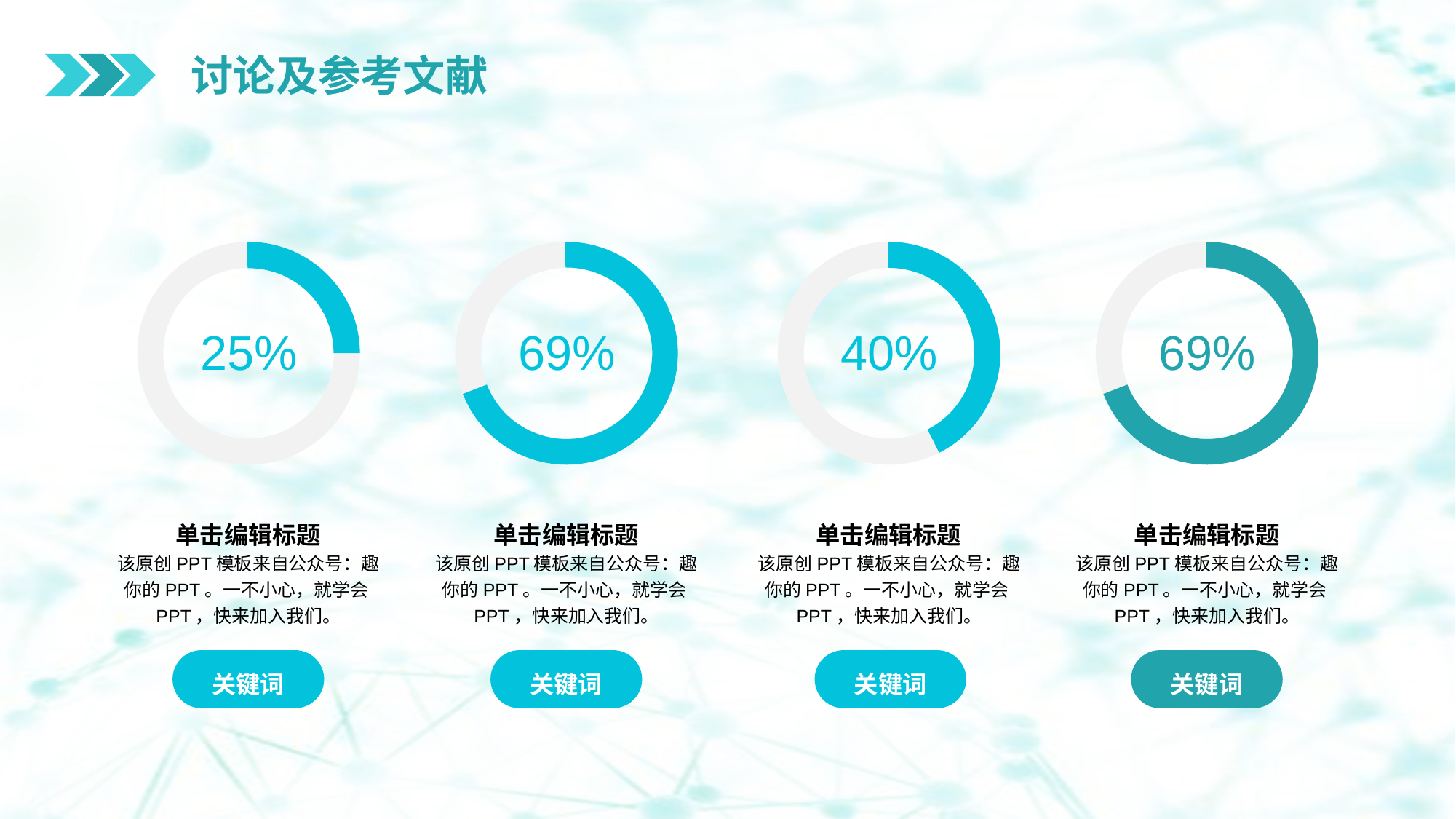

讨论及参考文献

25%
69%
40%
69%
单击编辑标题
该原创PPT模板来自公众号：趣你的PPT。一不小心，就学会PPT，快来加入我们。
单击编辑标题
该原创PPT模板来自公众号：趣你的PPT。一不小心，就学会PPT，快来加入我们。
单击编辑标题
该原创PPT模板来自公众号：趣你的PPT。一不小心，就学会PPT，快来加入我们。
单击编辑标题
该原创PPT模板来自公众号：趣你的PPT。一不小心，就学会PPT，快来加入我们。

关键词
关键词
关键词
关键词